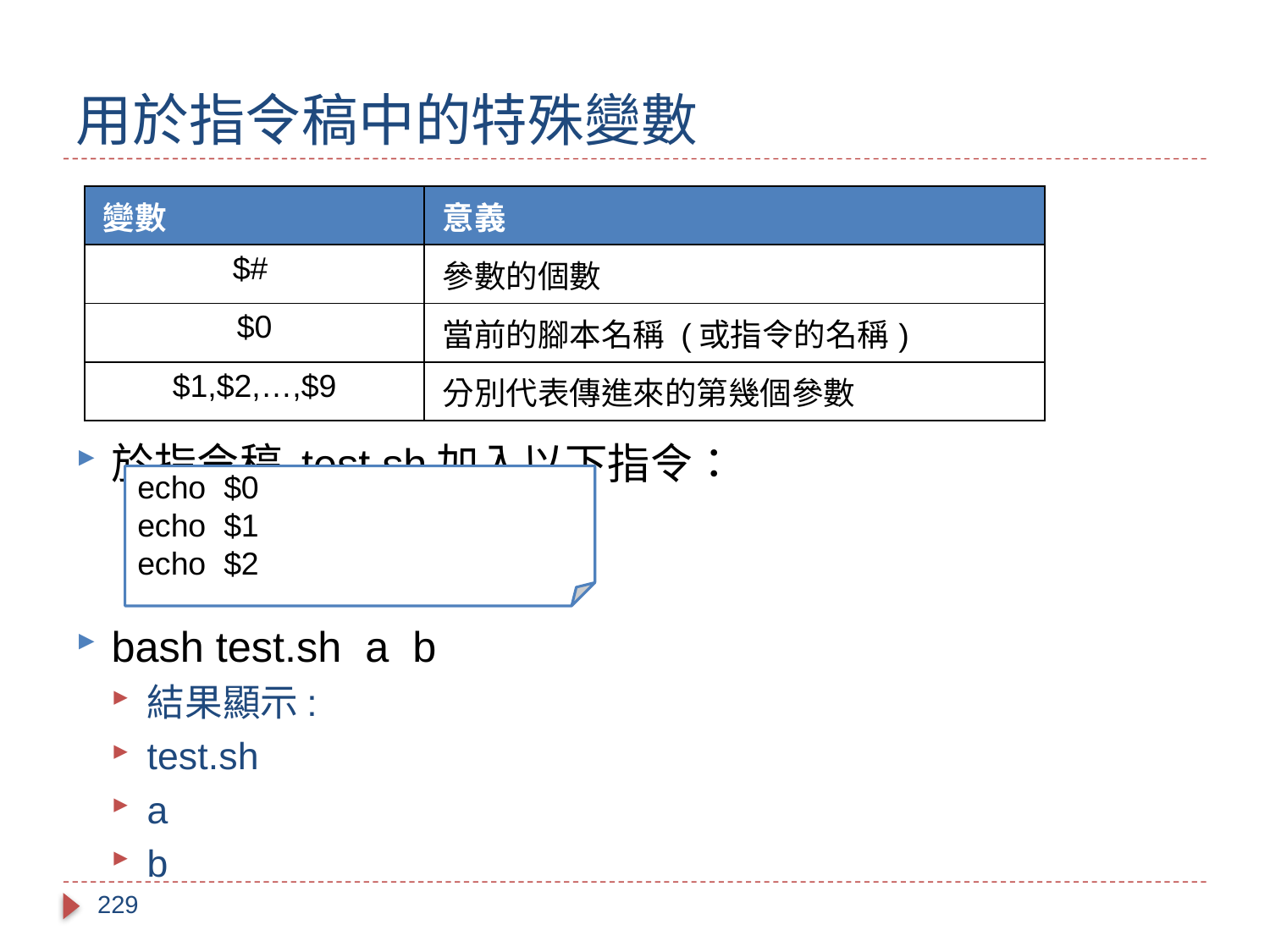

# 用於指令稿中的特殊變數

於指令稿 test.sh加入以下指令：

bash test.sh  a  b
結果顯示:
test.sh
a
b

| 變數 | 意義 |
| --- | --- |
| $# | 參數的個數 |
| $0 | 當前的腳本名稱 (或指令的名稱) |
| $1,$2,…,$9 | 分別代表傳進來的第幾個參數 |
echo  $0
echo  $1
echo  $2
229